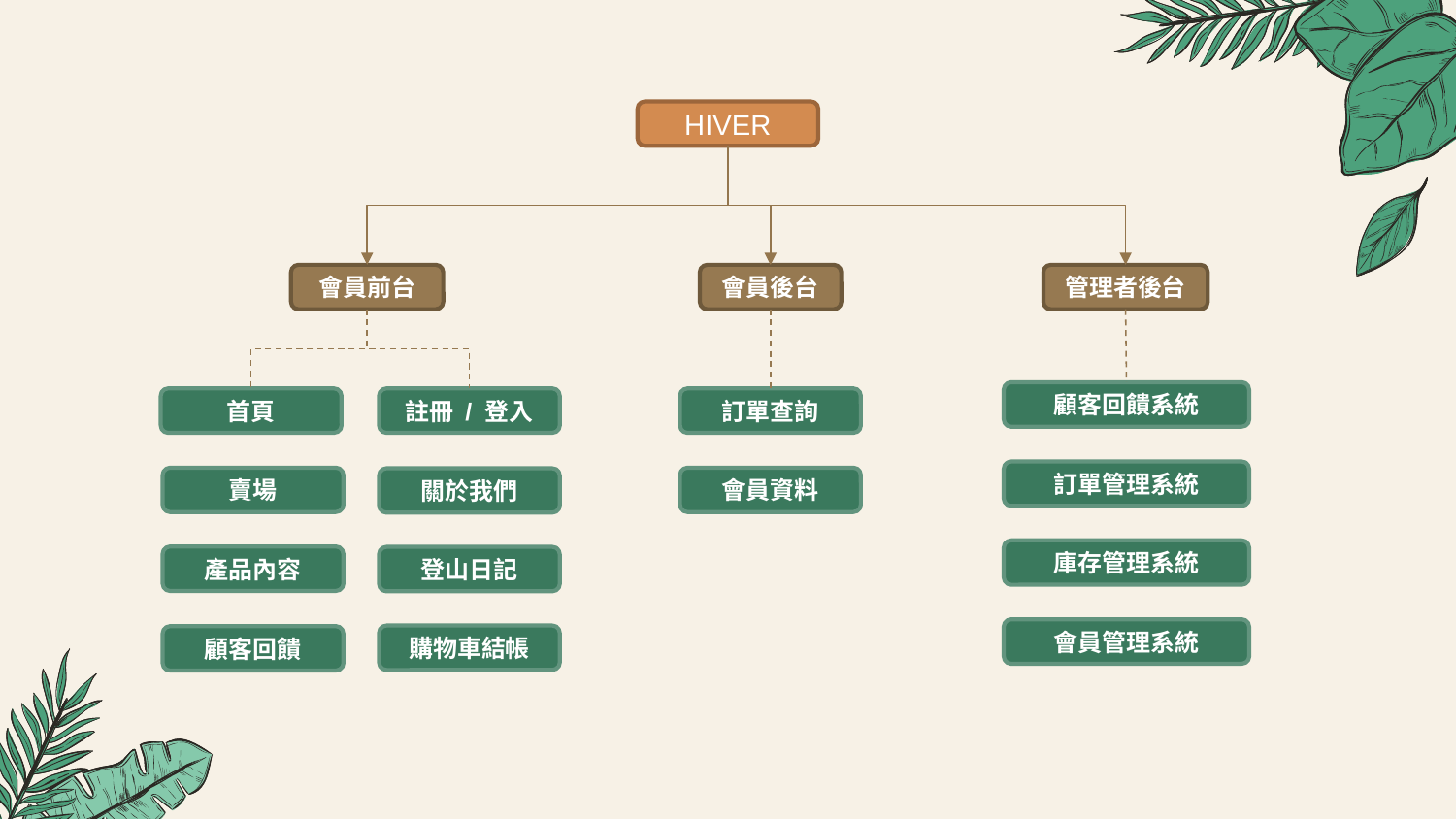

HIVER

會員前台
會員後台
管理者後台
顧客回饋系統
首頁
註冊 / 登入
訂單查詢
訂單管理系統
賣場
會員資料
關於我們
庫存管理系統
產品內容
登山日記
會員管理系統
購物車結帳
顧客回饋